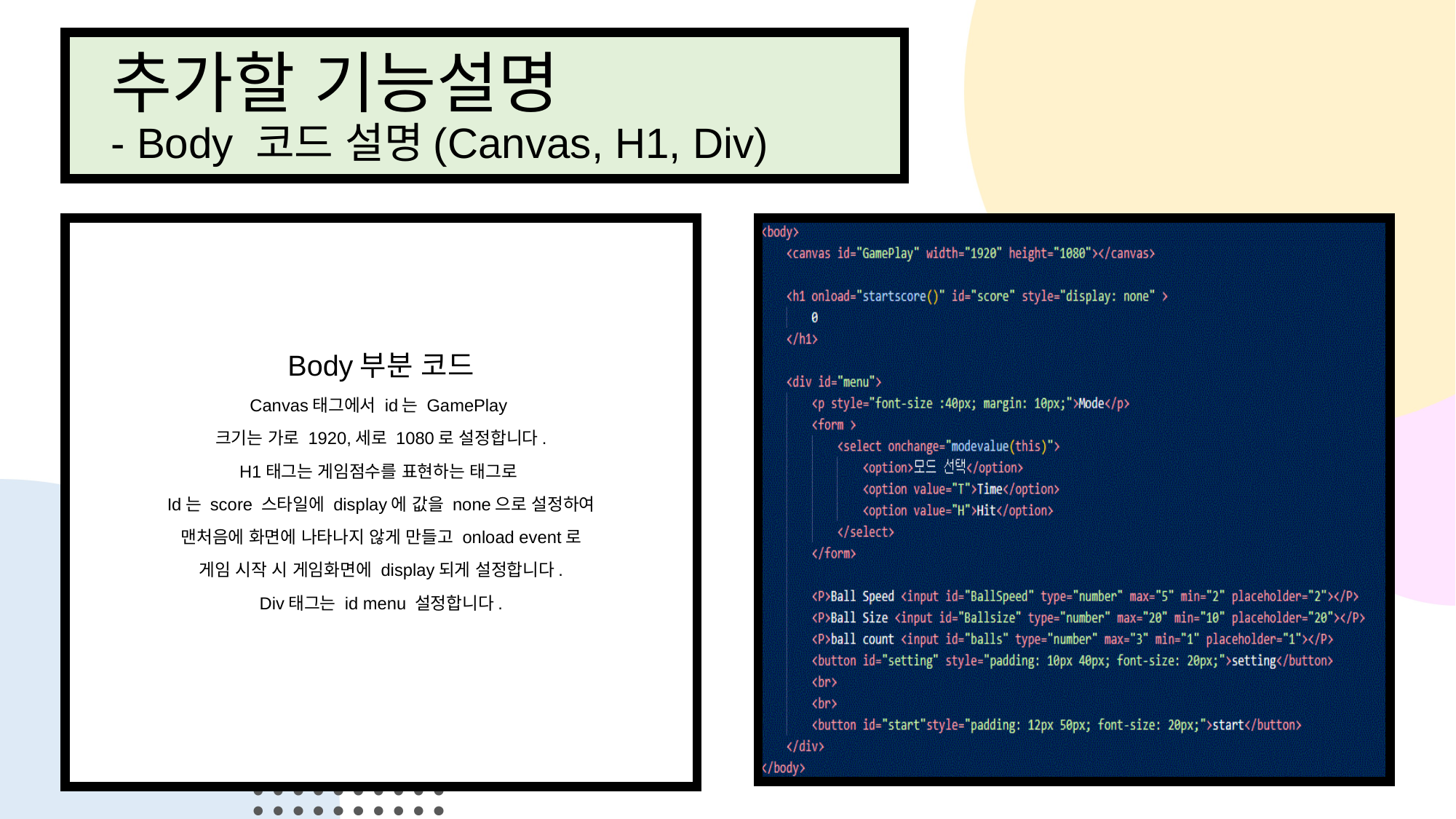

# 추가할 기능설명 - Body 코드 설명(Canvas, H1, Div)

Body부분 코드
Canvas태그에서 id는 GamePlay
크기는 가로 1920,세로 1080로 설정합니다.
H1태그는 게임점수를 표현하는 태그로
Id는 score 스타일에 display에 값을 none으로 설정하여
맨처음에 화면에 나타나지 않게 만들고 onload event로
게임 시작 시 게임화면에 display되게 설정합니다.
Div태그는 id menu 설정합니다.